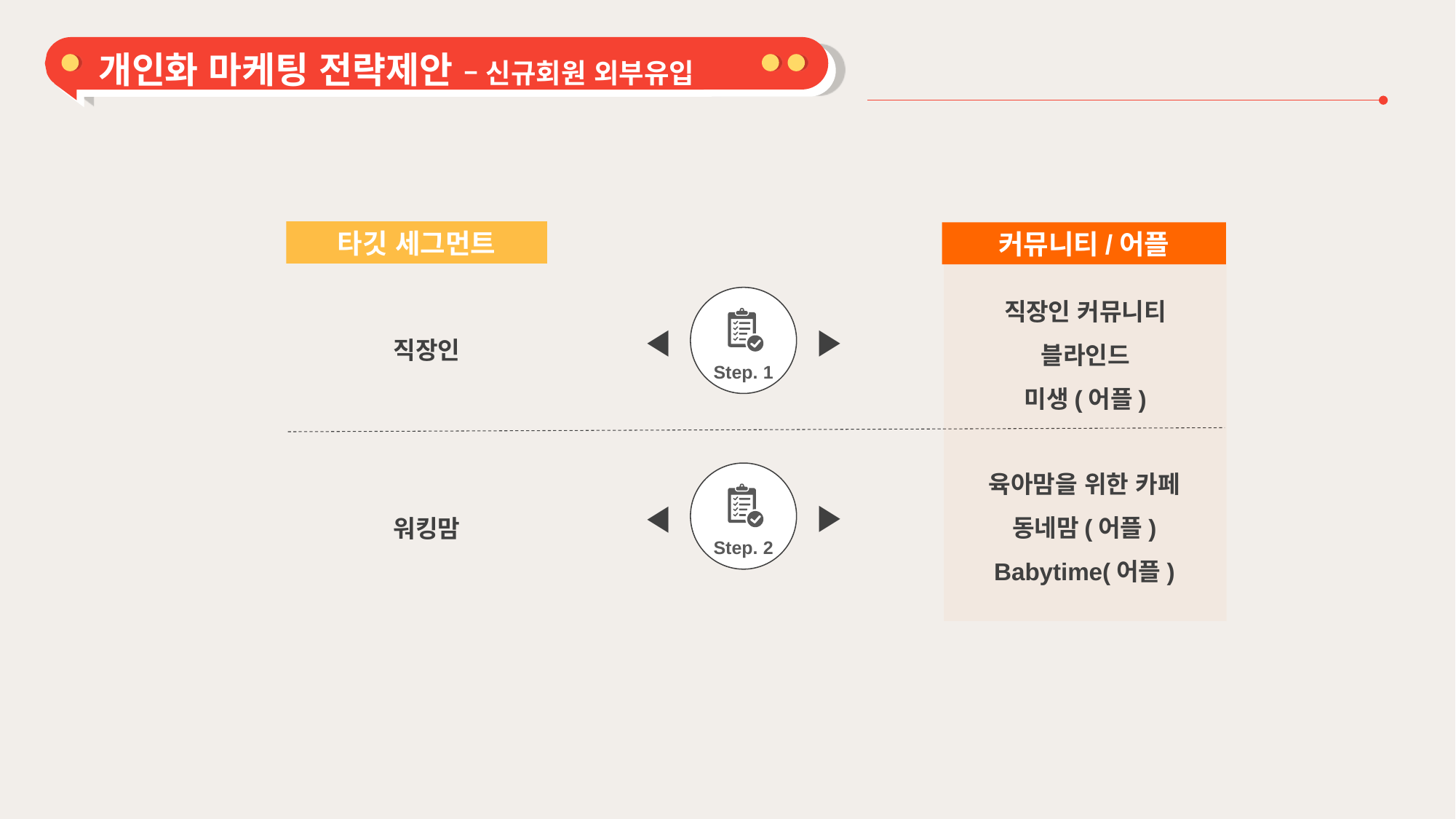

개인화 마케팅 전략제안 – 신규회원 외부유입

타깃 세그먼트
커뮤니티/어플

직장인 커뮤니티
블라인드
미생(어플)

▶
◀
직장인
Step. 1
육아맘을 위한 카페
동네맘(어플)
Babytime(어플)

▶
◀
워킹맘
Step. 2